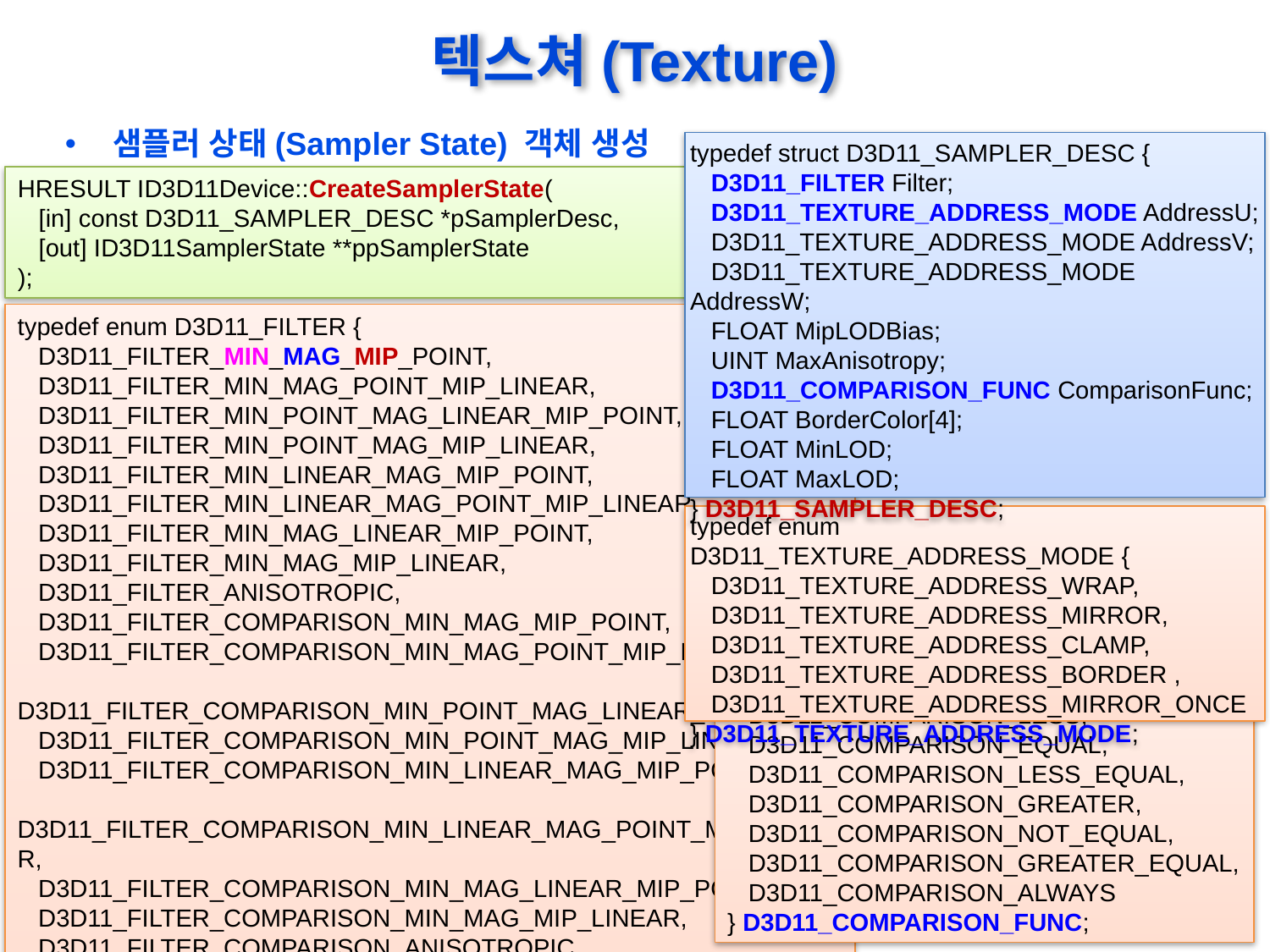

# 텍스쳐(Texture)
샘플러 상태(Sampler State) 객체 생성

typedef struct D3D11_SAMPLER_DESC {
   D3D11_FILTER Filter;
   D3D11_TEXTURE_ADDRESS_MODE AddressU;
   D3D11_TEXTURE_ADDRESS_MODE AddressV;
   D3D11_TEXTURE_ADDRESS_MODE AddressW;
   FLOAT MipLODBias;
   UINT MaxAnisotropy;
   D3D11_COMPARISON_FUNC ComparisonFunc;
   FLOAT BorderColor[4];
   FLOAT MinLOD;
   FLOAT MaxLOD;
} D3D11_SAMPLER_DESC;
HRESULT ID3D11Device::CreateSamplerState(
   [in] const D3D11_SAMPLER_DESC *pSamplerDesc,
   [out] ID3D11SamplerState **ppSamplerState
);
typedef enum D3D11_FILTER {
   D3D11_FILTER_MIN_MAG_MIP_POINT,
   D3D11_FILTER_MIN_MAG_POINT_MIP_LINEAR,
   D3D11_FILTER_MIN_POINT_MAG_LINEAR_MIP_POINT,
   D3D11_FILTER_MIN_POINT_MAG_MIP_LINEAR,
   D3D11_FILTER_MIN_LINEAR_MAG_MIP_POINT,
   D3D11_FILTER_MIN_LINEAR_MAG_POINT_MIP_LINEAR,
   D3D11_FILTER_MIN_MAG_LINEAR_MIP_POINT,
   D3D11_FILTER_MIN_MAG_MIP_LINEAR,
   D3D11_FILTER_ANISOTROPIC,
   D3D11_FILTER_COMPARISON_MIN_MAG_MIP_POINT,
   D3D11_FILTER_COMPARISON_MIN_MAG_POINT_MIP_LINEAR,
   D3D11_FILTER_COMPARISON_MIN_POINT_MAG_LINEAR_MIP_POINT,
   D3D11_FILTER_COMPARISON_MIN_POINT_MAG_MIP_LINEAR,
   D3D11_FILTER_COMPARISON_MIN_LINEAR_MAG_MIP_POINT,
   D3D11_FILTER_COMPARISON_MIN_LINEAR_MAG_POINT_MIP_LINEAR,
   D3D11_FILTER_COMPARISON_MIN_MAG_LINEAR_MIP_POINT,
   D3D11_FILTER_COMPARISON_MIN_MAG_MIP_LINEAR,
   D3D11_FILTER_COMPARISON_ANISOTROPIC,
   D3D11_FILTER_TEXT_1BIT,
} D3D11_FILTER;
typedef enum D3D11_TEXTURE_ADDRESS_MODE {
   D3D11_TEXTURE_ADDRESS_WRAP,
   D3D11_TEXTURE_ADDRESS_MIRROR,
   D3D11_TEXTURE_ADDRESS_CLAMP,
   D3D11_TEXTURE_ADDRESS_BORDER ,
   D3D11_TEXTURE_ADDRESS_MIRROR_ONCE
} D3D11_TEXTURE_ADDRESS_MODE;
typedef enum D3D11_COMPARISON_FUNC {
   D3D11_COMPARISON_NEVER,
   D3D11_COMPARISON_LESS,
   D3D11_COMPARISON_EQUAL,
   D3D11_COMPARISON_LESS_EQUAL,
   D3D11_COMPARISON_GREATER,
   D3D11_COMPARISON_NOT_EQUAL,
   D3D11_COMPARISON_GREATER_EQUAL,
   D3D11_COMPARISON_ALWAYS
} D3D11_COMPARISON_FUNC;